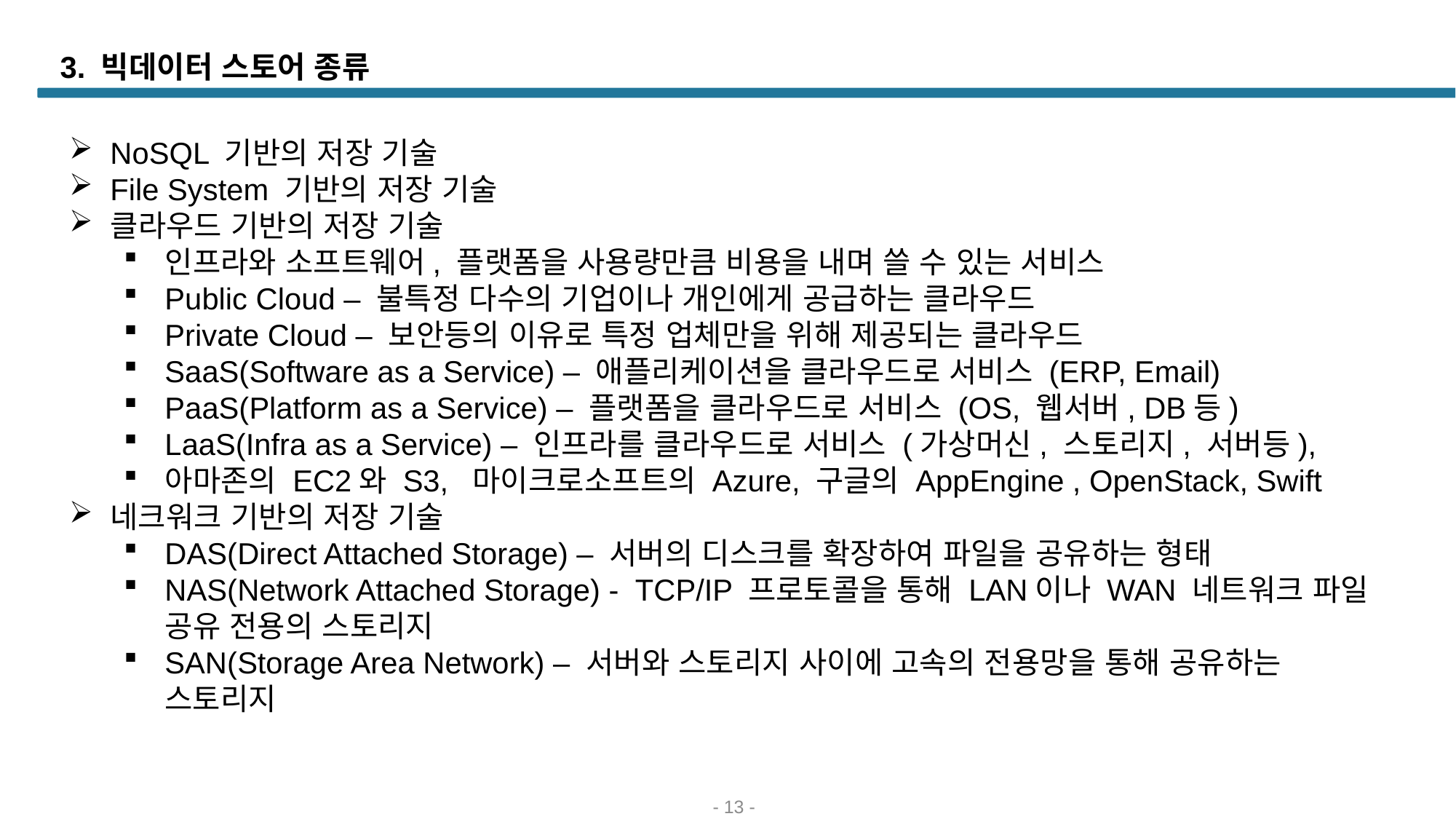

# 3. 빅데이터 스토어 종류
NoSQL 기반의 저장 기술
File System 기반의 저장 기술
클라우드 기반의 저장 기술
인프라와 소프트웨어, 플랫폼을 사용량만큼 비용을 내며 쓸 수 있는 서비스
Public Cloud – 불특정 다수의 기업이나 개인에게 공급하는 클라우드
Private Cloud – 보안등의 이유로 특정 업체만을 위해 제공되는 클라우드
SaaS(Software as a Service) – 애플리케이션을 클라우드로 서비스 (ERP, Email)
PaaS(Platform as a Service) – 플랫폼을 클라우드로 서비스 (OS, 웹서버, DB등)
LaaS(Infra as a Service) – 인프라를 클라우드로 서비스 (가상머신, 스토리지, 서버등),
아마존의 EC2와 S3,  마이크로소프트의 Azure, 구글의 AppEngine , OpenStack, Swift
네크워크 기반의 저장 기술
DAS(Direct Attached Storage) – 서버의 디스크를 확장하여 파일을 공유하는 형태
NAS(Network Attached Storage) -  TCP/IP 프로토콜을 통해 LAN이나 WAN 네트워크 파일 공유 전용의 스토리지
SAN(Storage Area Network) – 서버와 스토리지 사이에 고속의 전용망을 통해 공유하는 스토리지
- 13 -